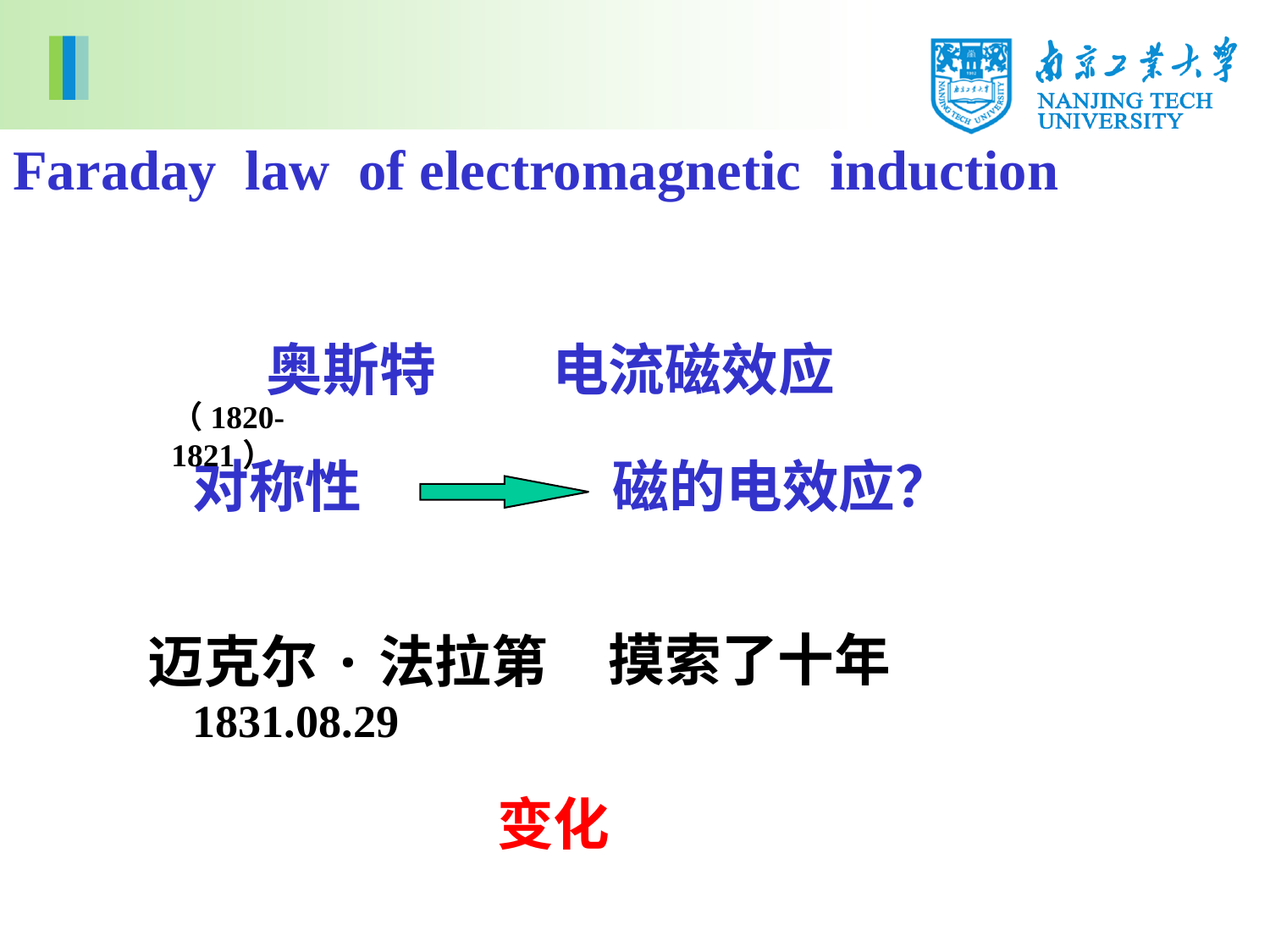

Faraday  law  of electromagnetic  induction
奥斯特         电流磁效应
（1820-1821）
对称性
磁的电效应？

摸索了十年
迈克尔·法拉第
1831.08.29
变化